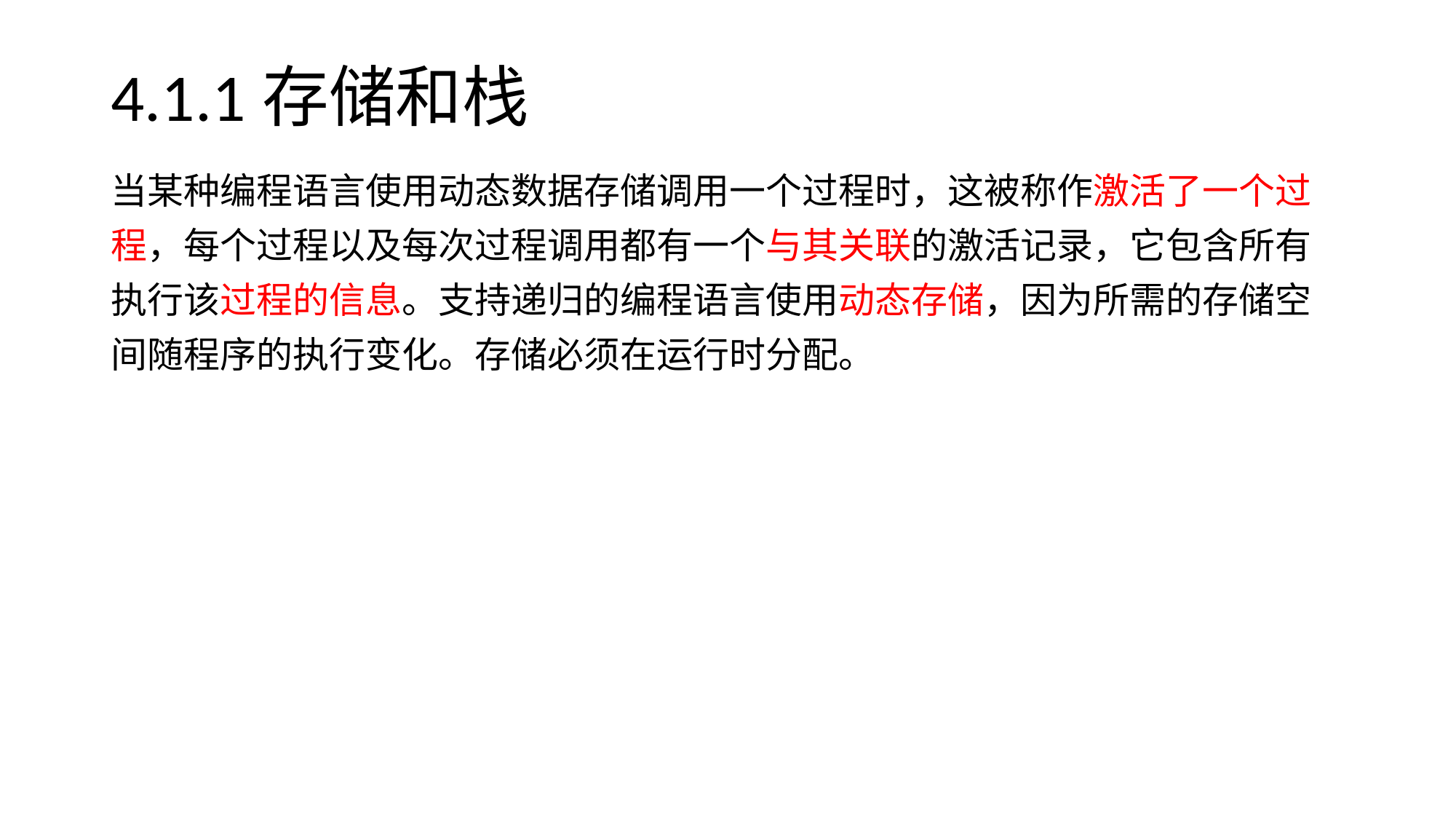

# 4.1.1存储和栈
当某种编程语言使用动态数据存储调用一个过程时，这被称作激活了一个过
程，每个过程以及每次过程调用都有一个与其关联的激活记录，它包含所有
执行该过程的信息。支持递归的编程语言使用动态存储，因为所需的存储空
间随程序的执行变化。存储必须在运行时分配。